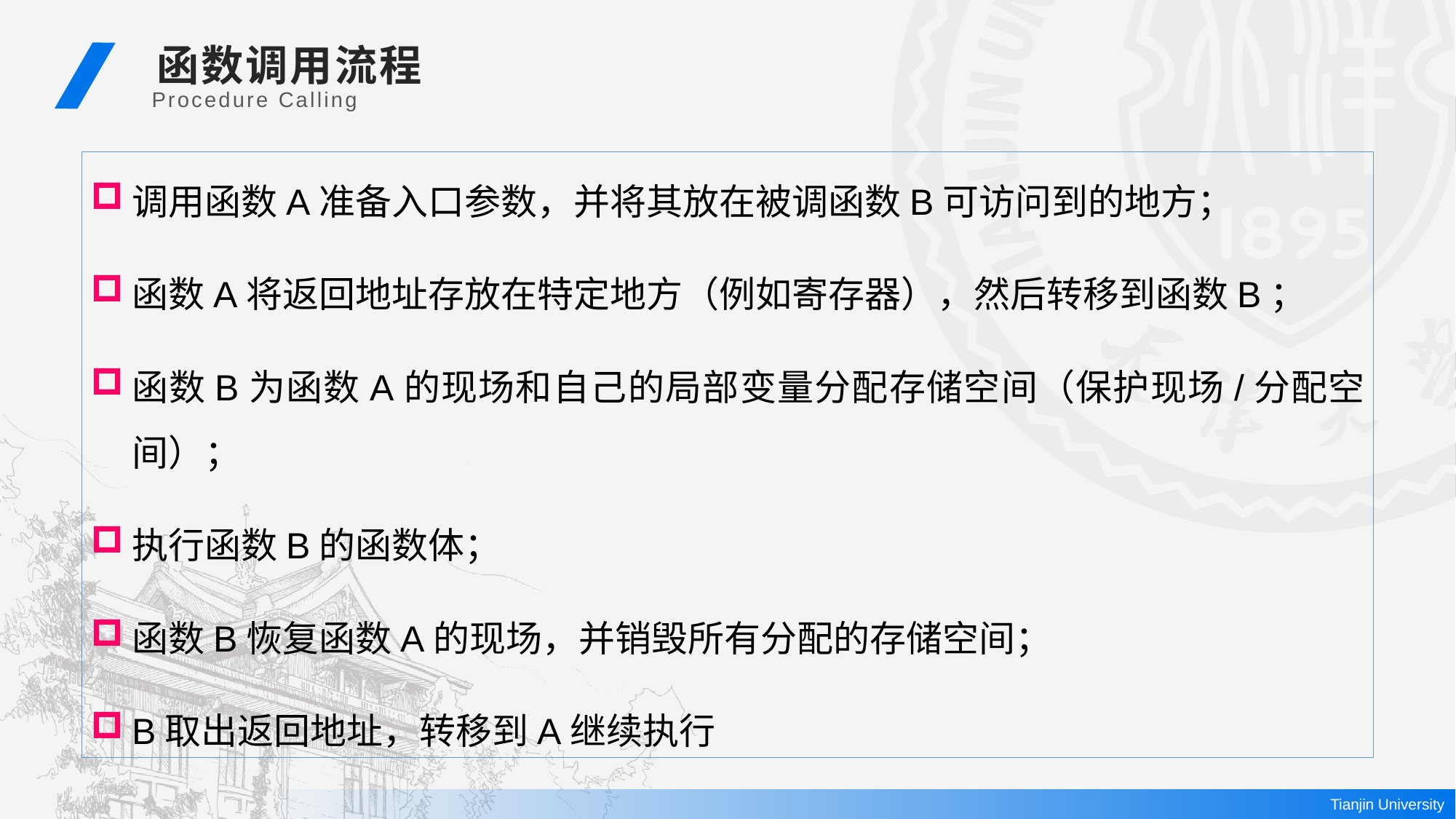

函数调用流程
Procedure Calling
调用函数A准备入口参数，并将其放在被调函数B可访问到的地方；
函数A将返回地址存放在特定地方（例如寄存器），然后转移到函数B；
函数B为函数A的现场和自己的局部变量分配存储空间（保护现场/分配空间）；
执行函数B的函数体；
函数B恢复函数A的现场，并销毁所有分配的存储空间；
B取出返回地址，转移到A继续执行